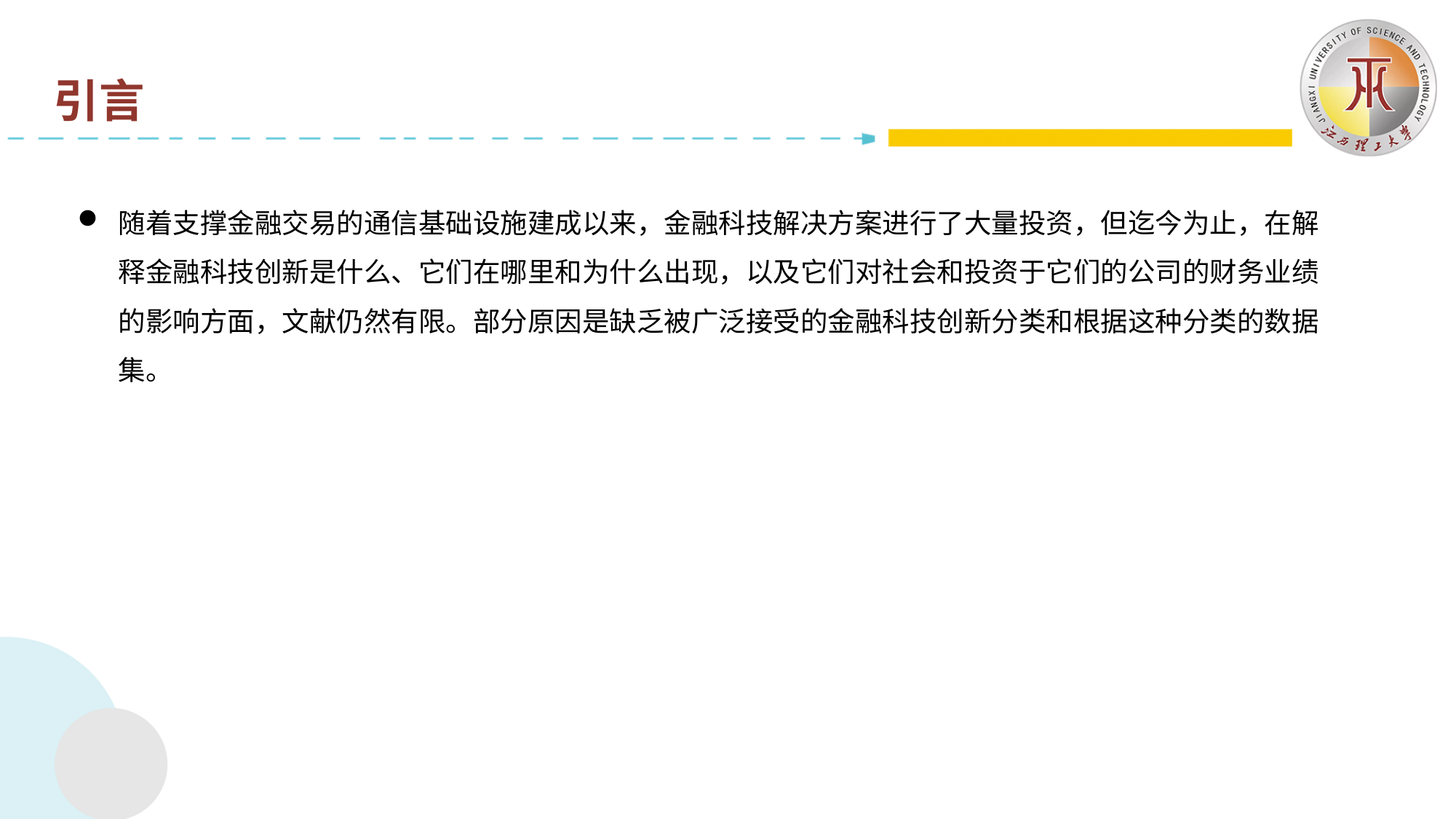

引言
随着支撑金融交易的通信基础设施建成以来，金融科技解决方案进行了大量投资，但迄今为止，在解释金融科技创新是什么、它们在哪里和为什么出现，以及它们对社会和投资于它们的公司的财务业绩的影响方面，文献仍然有限。部分原因是缺乏被广泛接受的金融科技创新分类和根据这种分类的数据集。